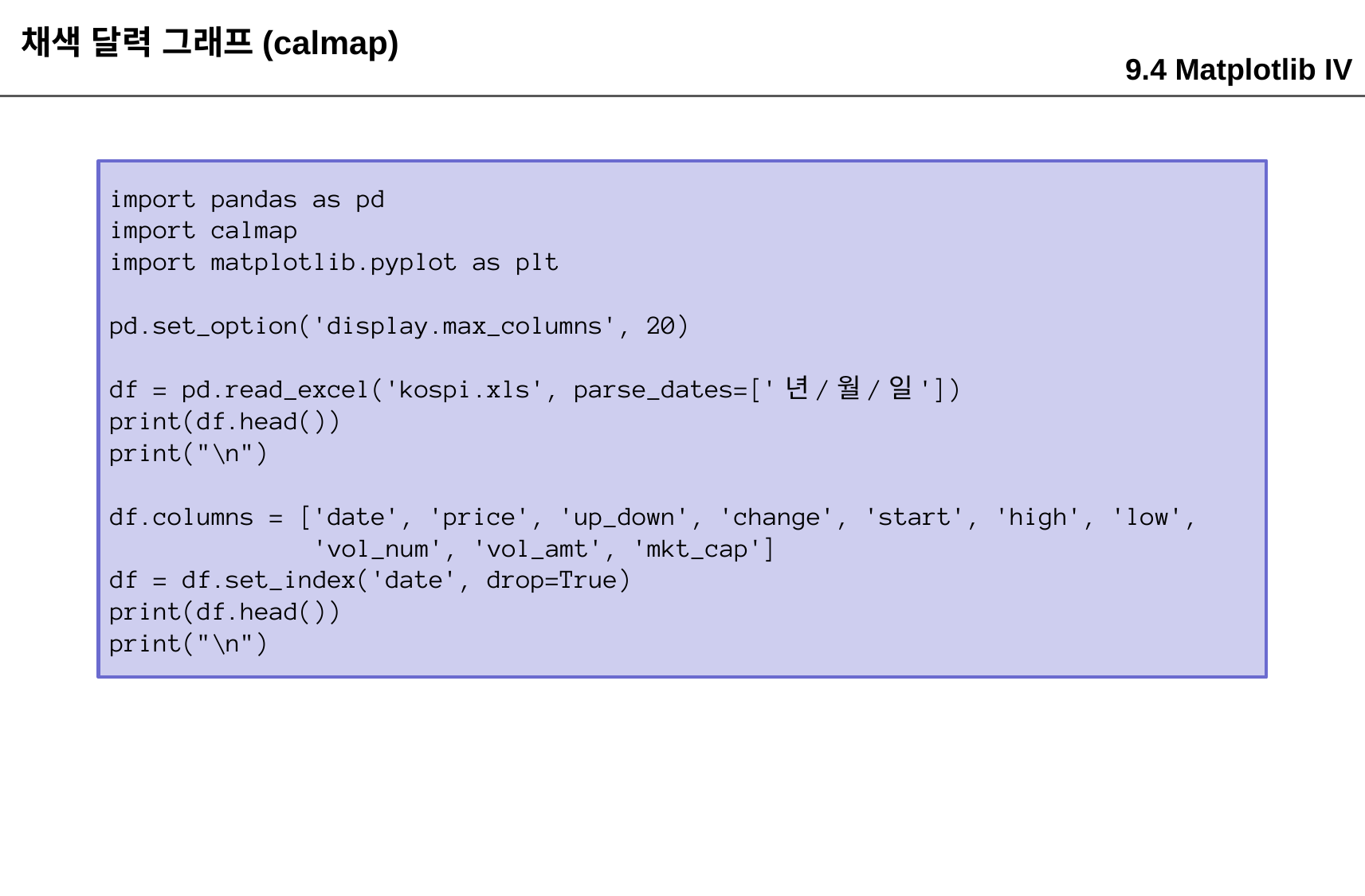

채색 달력 그래프(calmap)
9.4 Matplotlib IV
import pandas as pd
import calmap
import matplotlib.pyplot as plt

pd.set_option('display.max_columns', 20)

df = pd.read_excel('kospi.xls', parse_dates=['년/월/일'])
print(df.head())
print("\n")

df.columns = ['date', 'price', 'up_down', 'change', 'start', 'high', 'low',
              'vol_num', 'vol_amt', 'mkt_cap']
df = df.set_index('date', drop=True)
print(df.head())
print("\n")